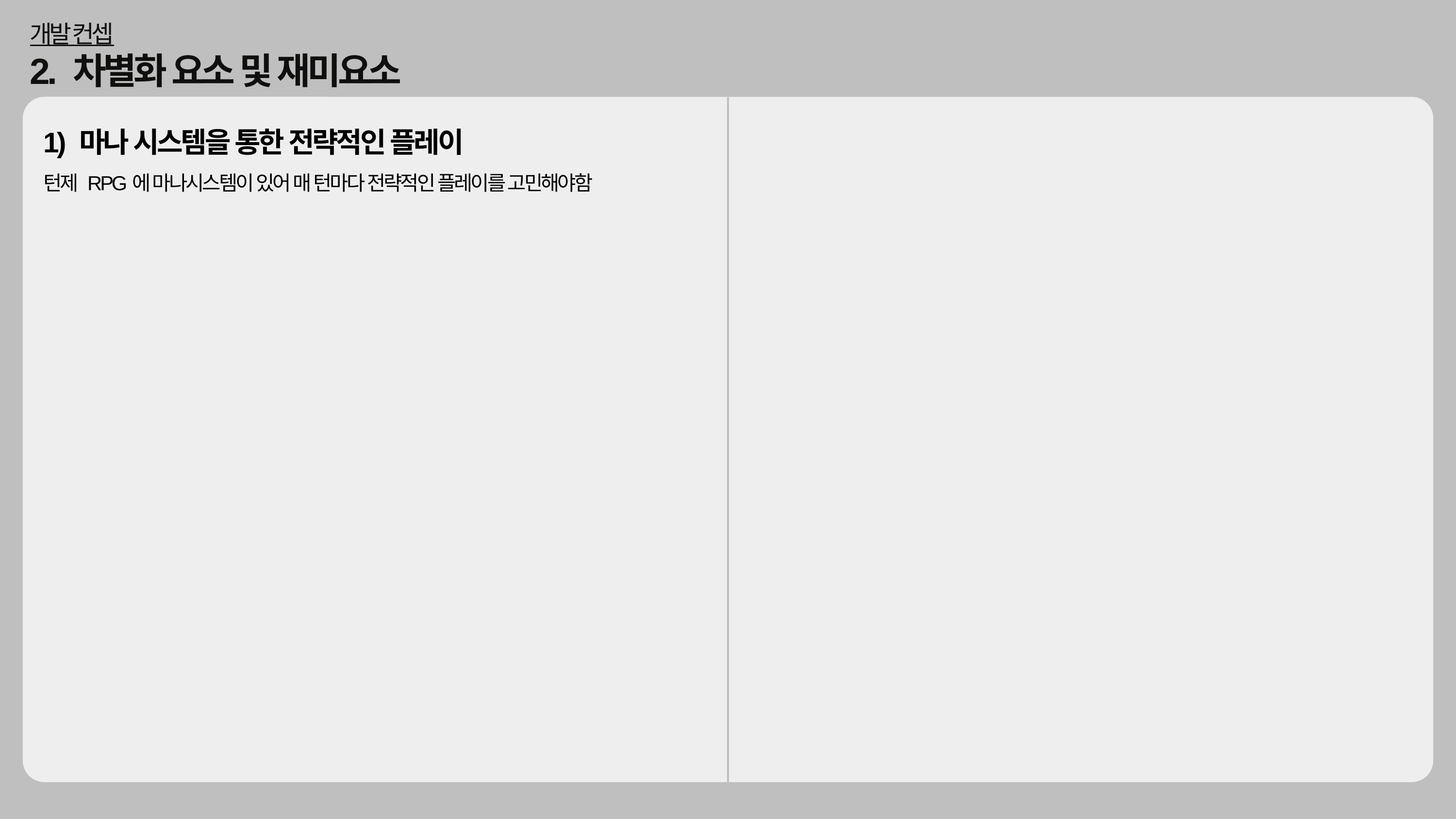

개발 컨셉
2. 차별화 요소 및 재미요소

1) 마나 시스템을 통한 전략적인 플레이
턴제 RPG에 마나시스템이 있어 매 턴마다 전략적인 플레이를 고민해야함